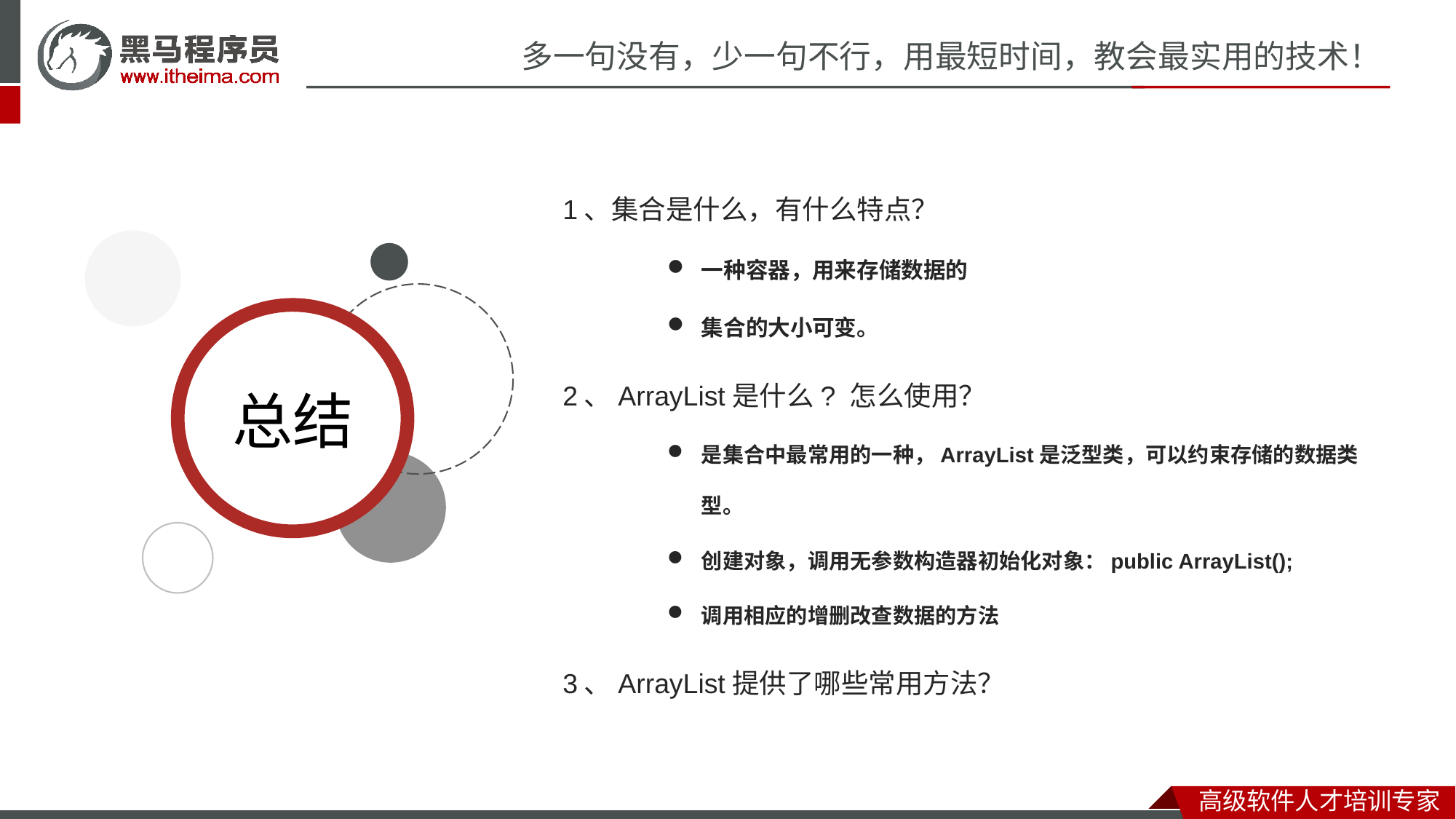

1、集合是什么，有什么特点？
一种容器，用来存储数据的
集合的大小可变。
2、ArrayList是什么? 怎么使用？
是集合中最常用的一种，ArrayList是泛型类，可以约束存储的数据类型。
创建对象，调用无参数构造器初始化对象：public ArrayList();
调用相应的增删改查数据的方法
3、ArrayList提供了哪些常用方法？